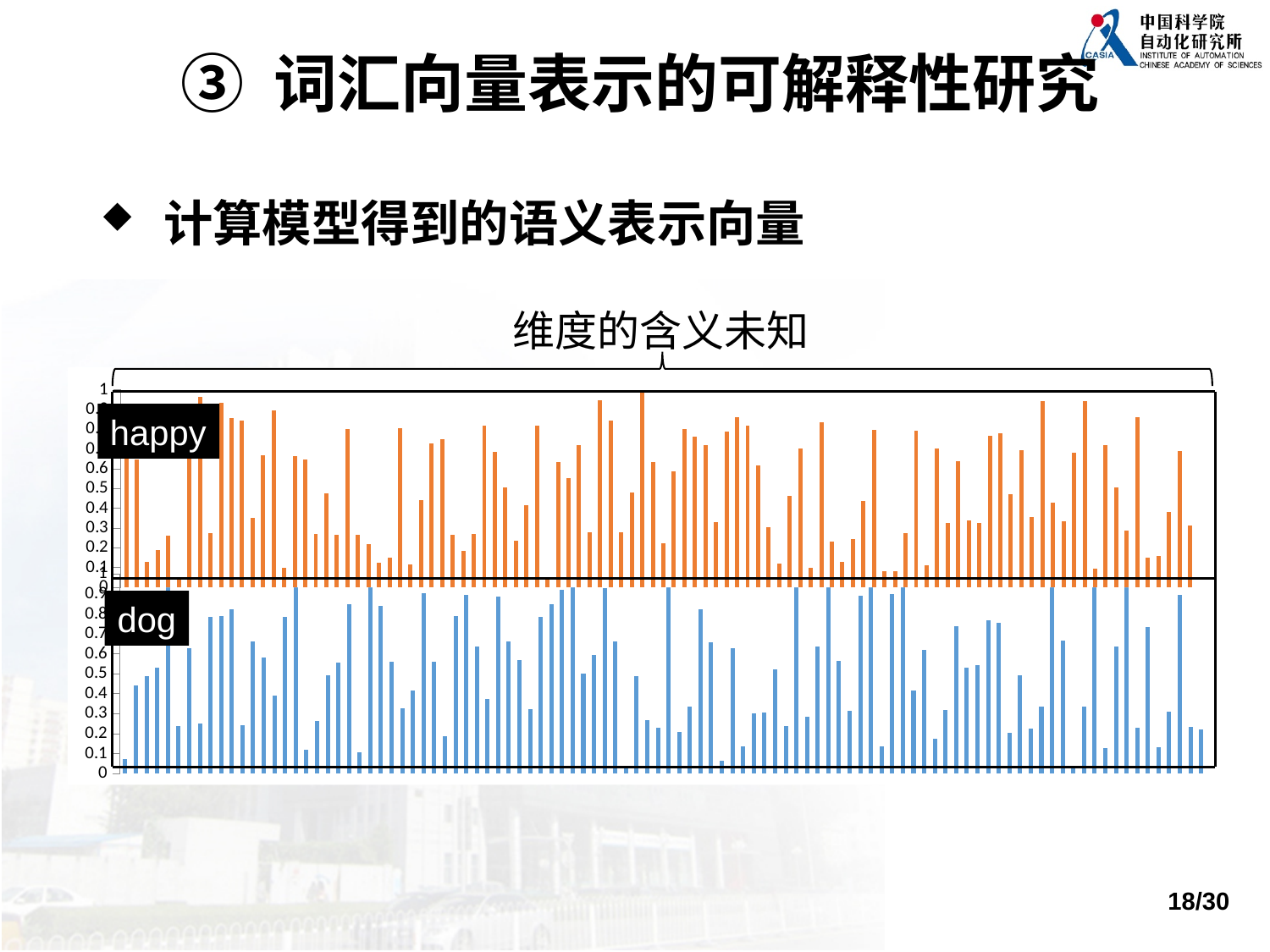

③ 词汇向量表示的可解释性研究
计算模型得到的语义表示向量

维度的含义未知

### Chart

| Category |  |
|---|---|

### Chart

| Category |  |
|---|---|
happy
dog

18/30